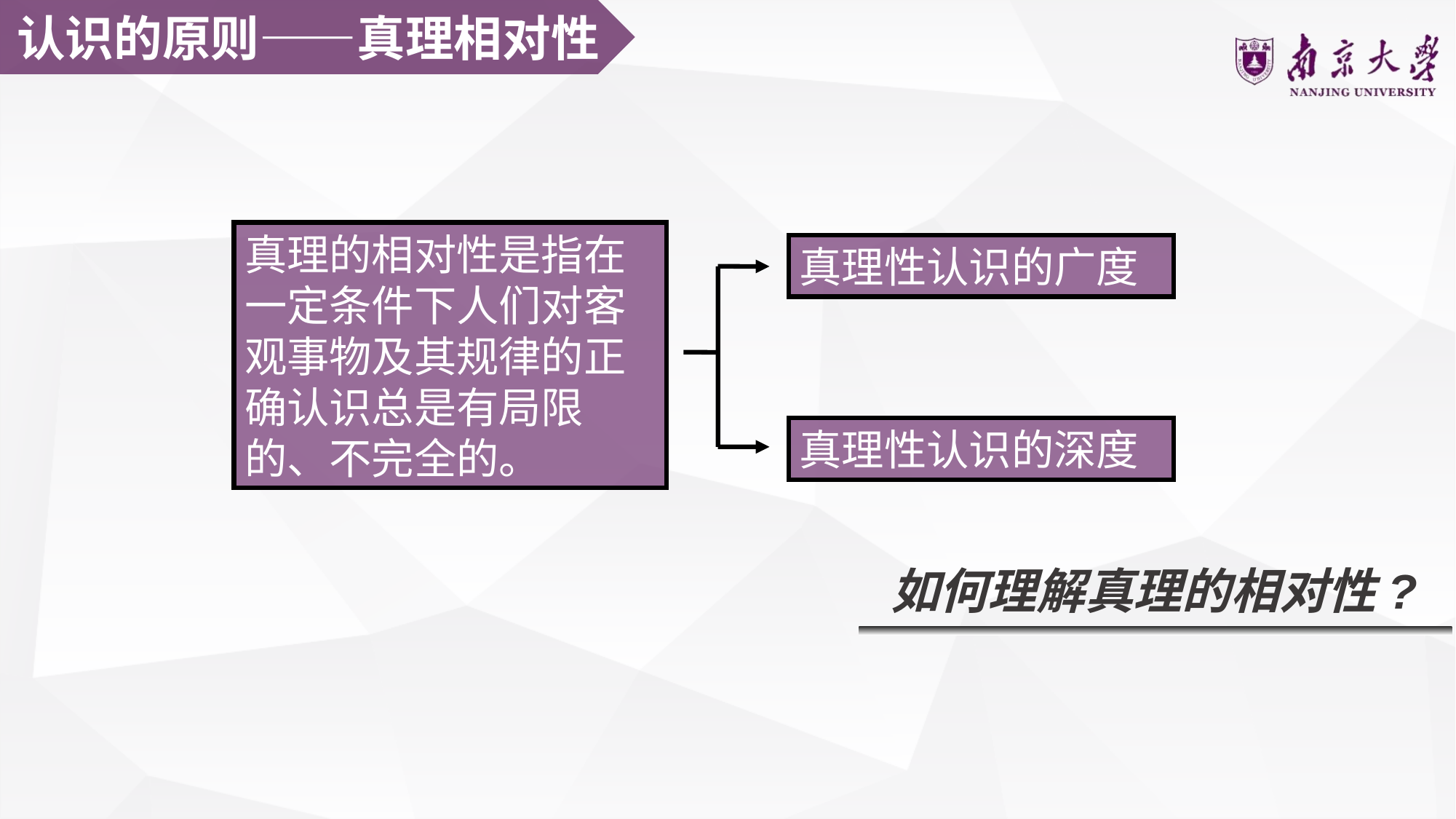

认识的原则——真理相对性
真理的相对性是指在一定条件下人们对客观事物及其规律的正确认识总是有局限的、不完全的。
真理性认识的广度

真理性认识的深度
如何理解真理的相对性?